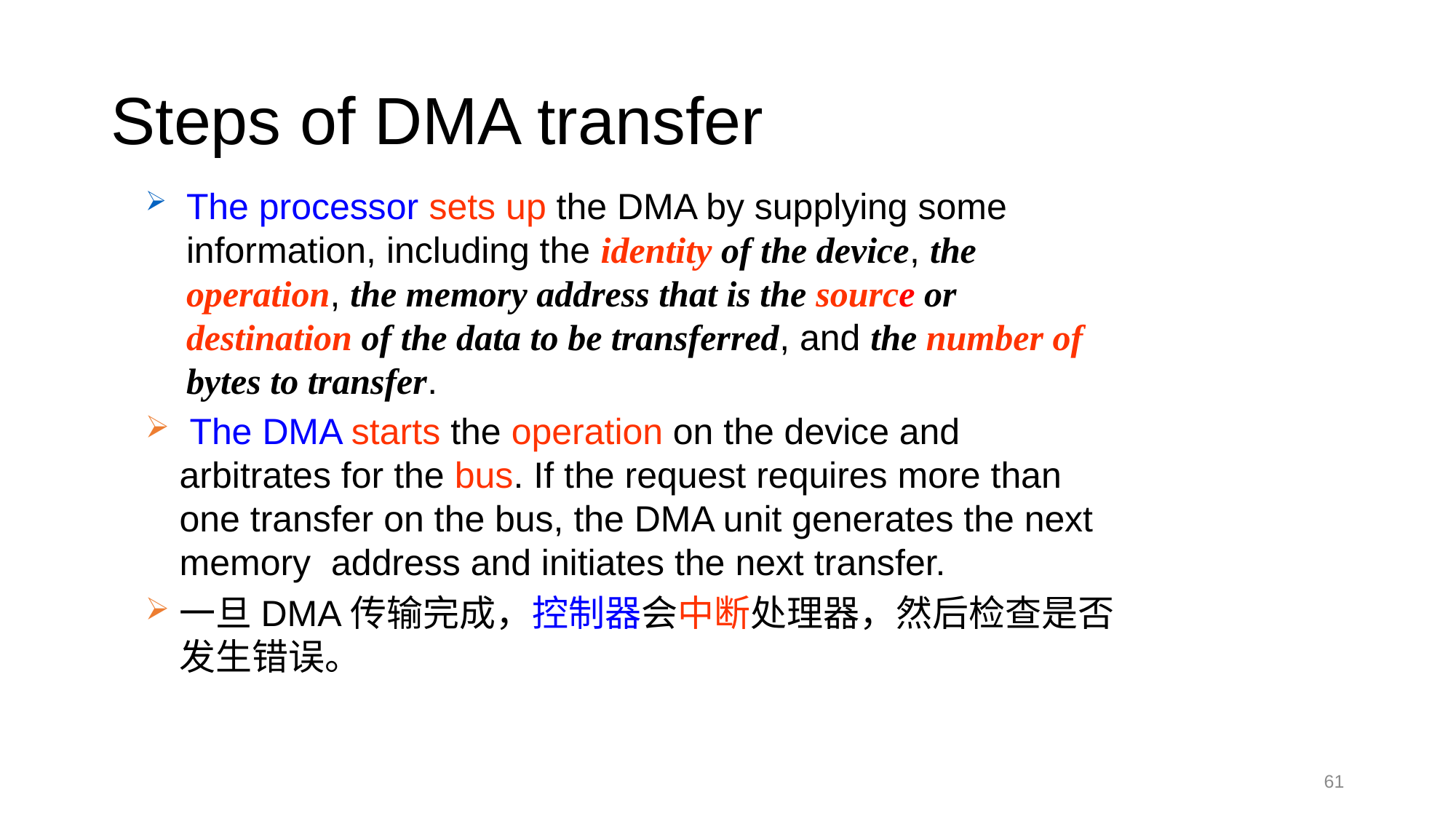

# Steps of DMA transfer
The processor sets up the DMA by supplying some  information, including the identity of the device, the  operation, the memory address that is the source or  destination of the data to be transferred, and the number of bytes to transfer.
 The DMA starts the operation on the device and arbitrates for the bus. If the request requires more than one transfer on the bus, the DMA unit generates the next memory  address and initiates the next transfer.
一旦DMA传输完成，控制器会中断处理器，然后检查是否发生错误。
61